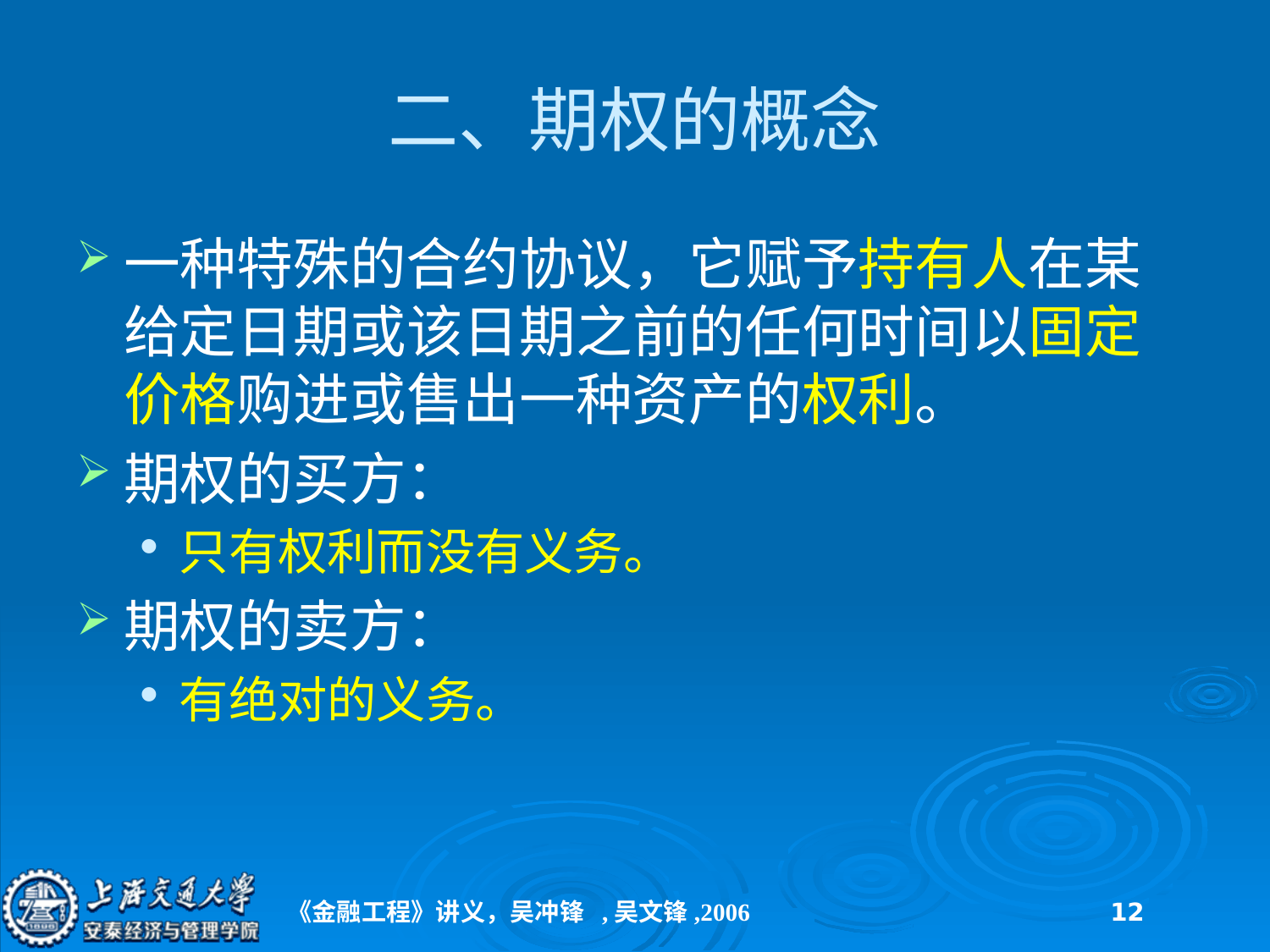

# 二、期权的概念
一种特殊的合约协议，它赋予持有人在某给定日期或该日期之前的任何时间以固定价格购进或售出一种资产的权利。
期权的买方：
只有权利而没有义务。
期权的卖方：
有绝对的义务。